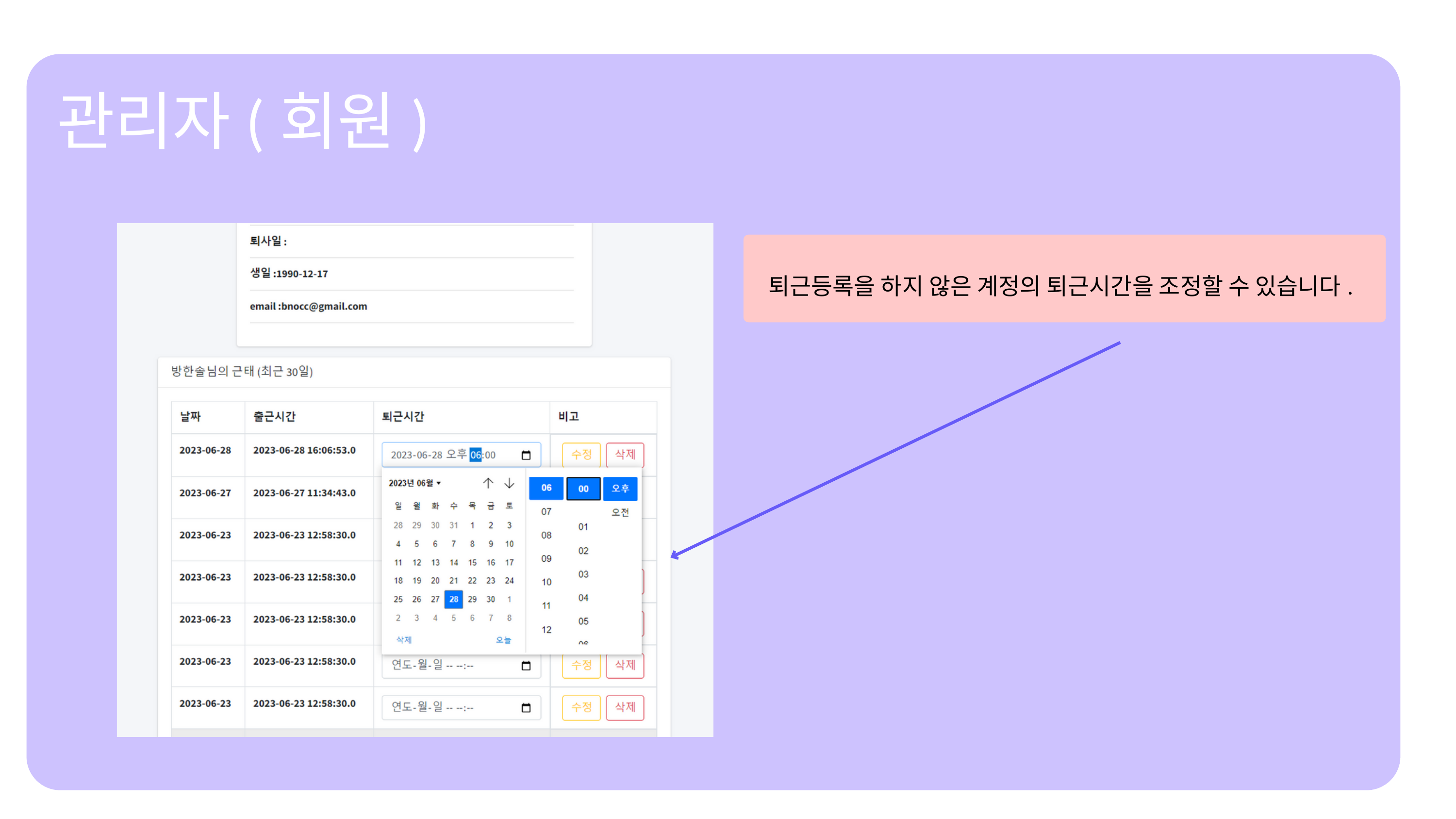

관리자(회원)

퇴근등록을 하지 않은 계정의 퇴근시간을 조정할 수 있습니다.